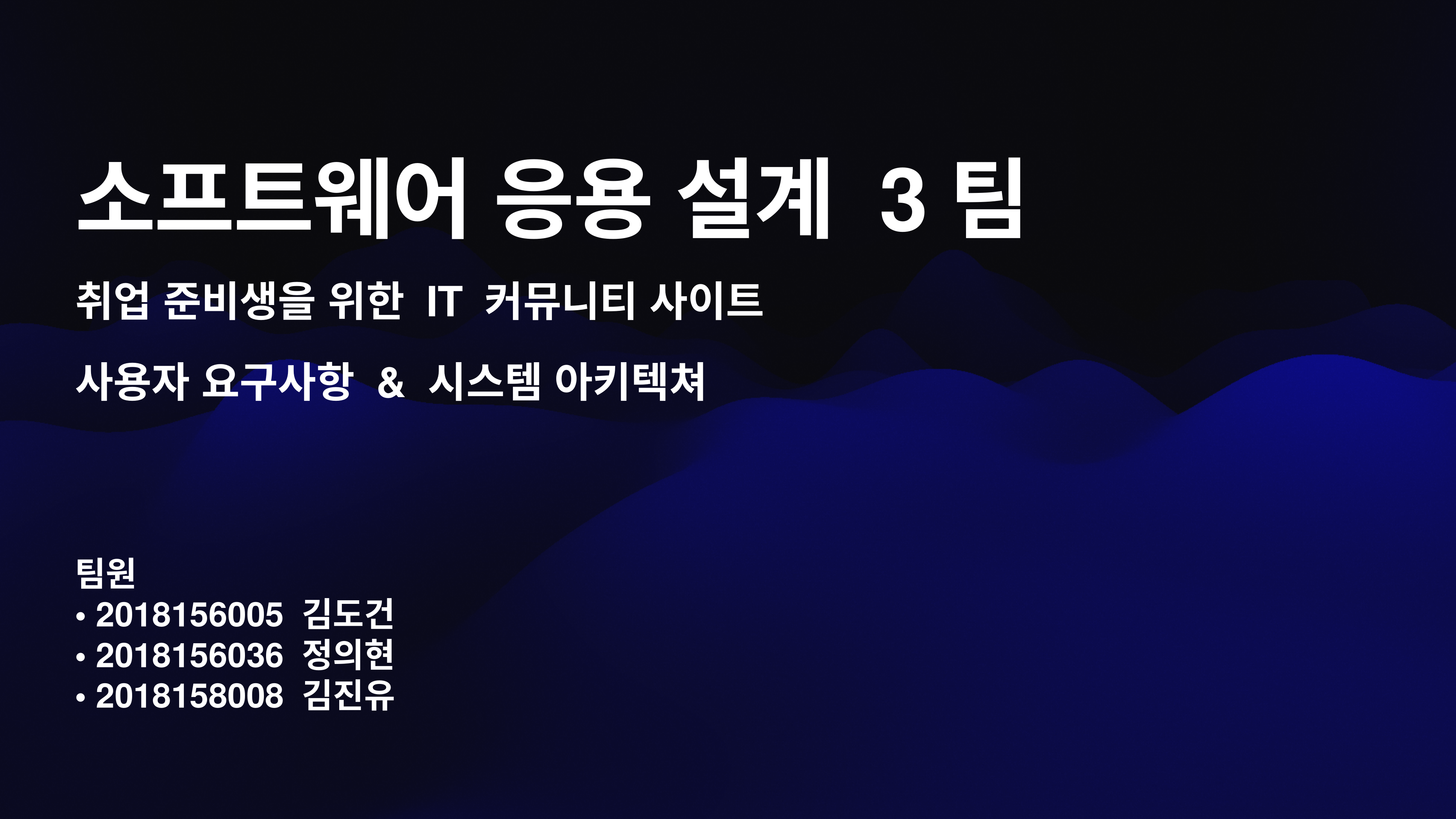

# 소프트웨어 응용 설계 3팀
취업 준비생을 위한 IT 커뮤니티 사이트
사용자 요구사항 & 시스템 아키텍쳐
팀원
• 2018156005 김도건
• 2018156036 정의현
• 2018158008 김진유